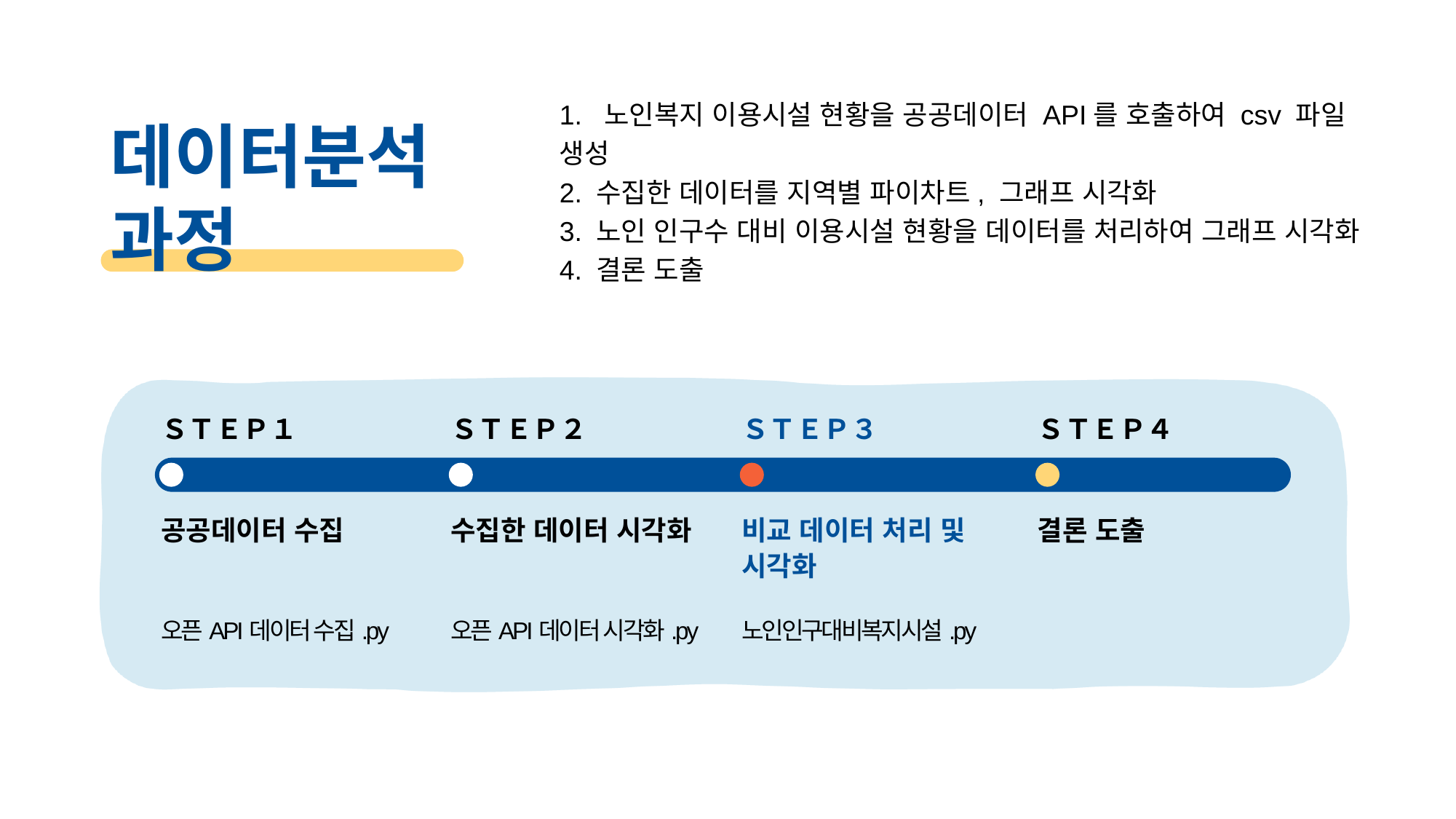

1.  노인복지 이용시설 현황을 공공데이터 API를 호출하여 csv 파일 생성
2. 수집한 데이터를 지역별 파이차트, 그래프 시각화
3. 노인 인구수 대비 이용시설 현황을 데이터를 처리하여 그래프 시각화
4. 결론 도출
# 데이터분석　과정

ＳＴＥＰ１
ＳＴＥＰ２
ＳＴＥＰ３
ＳＴＥＰ４

공공데이터 수집
수집한 데이터 시각화
비교 데이터 처리 및 시각화
결론 도출
오픈API데이터 수집.py
오픈API데이터 시각화.py
노인인구대비복지시설.py